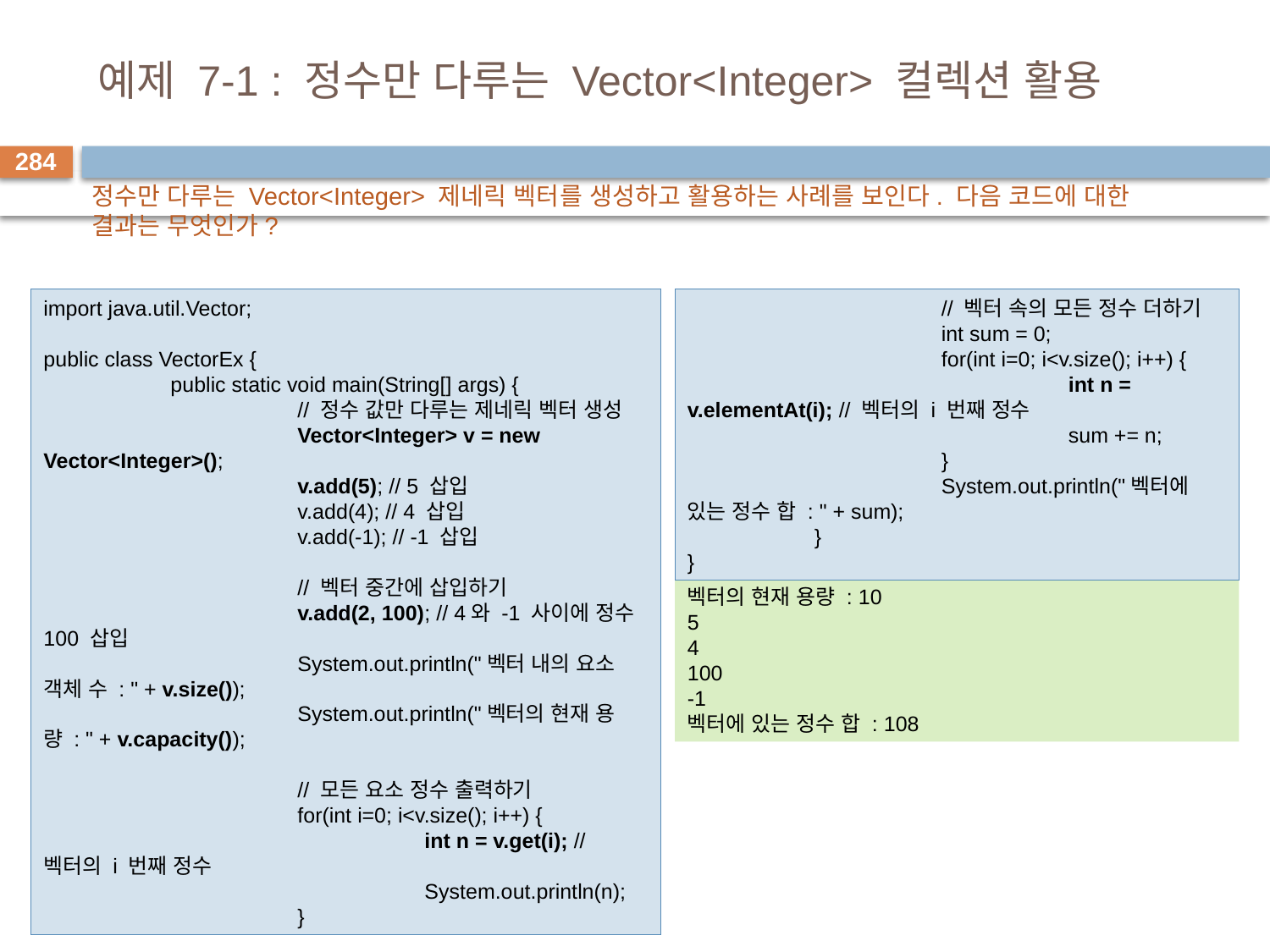

# 예제 7-1 : 정수만 다루는 Vector<Integer> 컬렉션 활용
284
정수만 다루는 Vector<Integer> 제네릭 벡터를 생성하고 활용하는 사례를 보인다. 다음 코드에 대한 결과는 무엇인가?
import java.util.Vector;

public class VectorEx {
	public static void main(String[] args) {
		// 정수 값만 다루는 제네릭 벡터 생성
		Vector<Integer> v = new Vector<Integer>();
		v.add(5); // 5 삽입
		v.add(4); // 4 삽입
		v.add(-1); // -1 삽입

		// 벡터 중간에 삽입하기
		v.add(2, 100); // 4와 -1 사이에 정수 100 삽입
		System.out.println("벡터 내의 요소 객체 수 : " + v.size());
		System.out.println("벡터의 현재 용량 : " + v.capacity());

		// 모든 요소 정수 출력하기
		for(int i=0; i<v.size(); i++) {
			int n = v.get(i); // 벡터의 i 번째 정수
			System.out.println(n);
		}
		// 벡터 속의 모든 정수 더하기
		int sum = 0;
		for(int i=0; i<v.size(); i++) {
			int n = v.elementAt(i); // 벡터의 i 번째 정수
			sum += n;
		}
		System.out.println("벡터에 있는 정수 합 : " + sum);
	}
}
벡터 내의 요소 객체 수 : 4
벡터의 현재 용량 : 10
5
4
100
-1
벡터에 있는 정수 합 : 108